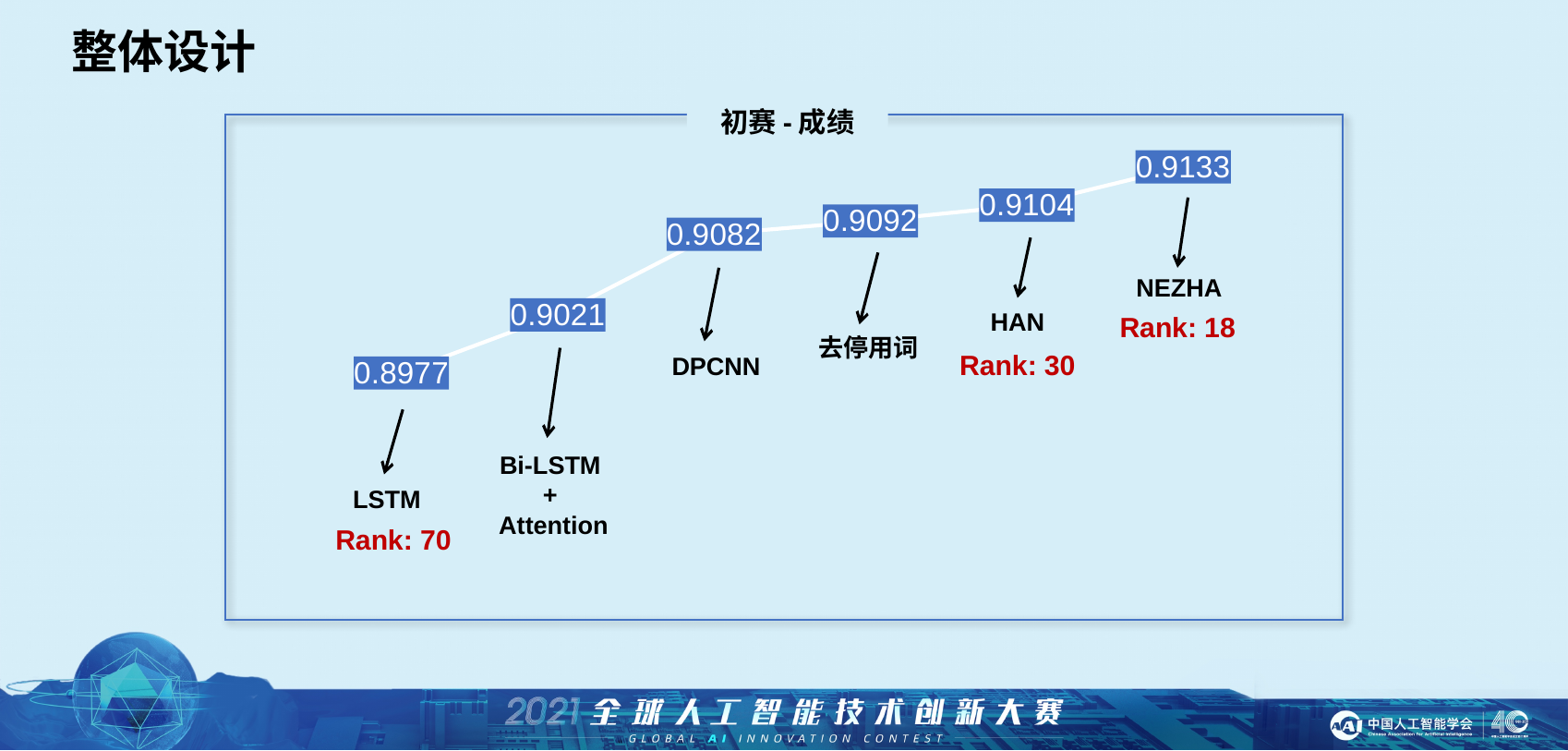

整体设计
初赛-成绩

### Chart

| Category | 系列 3 |
|---|---|
| 类别 1 | 0.8977 |
| 类别 2 | 0.9021 |
| 类别 4 | 0.9082 |
| 类别 5  | 0.9092 |
| 类别 5  | 0.9104 |
| 类别 6  | 0.9133 |
NEZHA
HAN
Rank: 18
去停用词
Rank: 30
DPCNN
Bi-LSTM
+
Attention
LSTM
Rank: 70